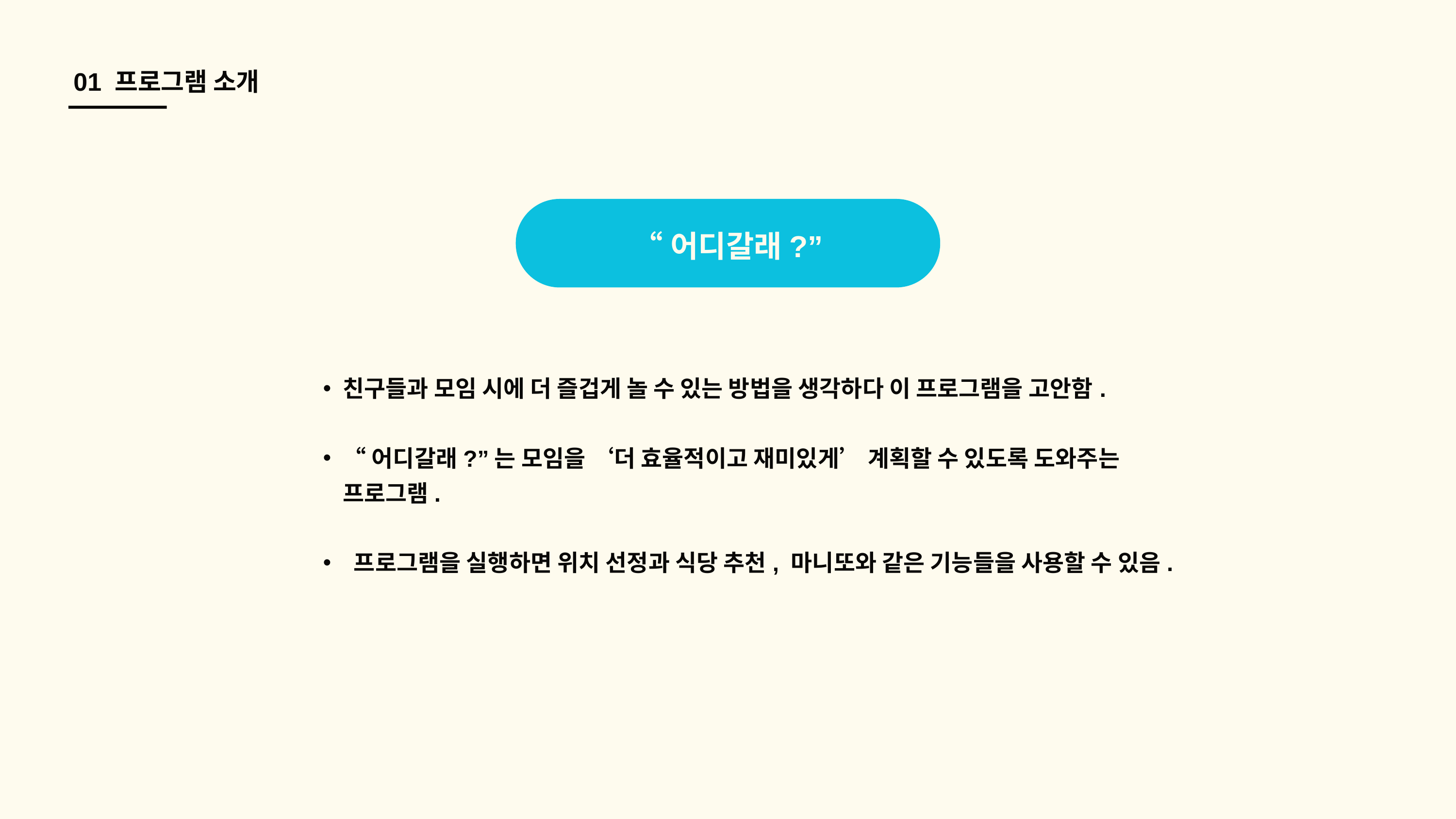

01 프로그램 소개

“어디갈래?”
친구들과 모임 시에 더 즐겁게 놀 수 있는 방법을 생각하다 이 프로그램을 고안함.

“어디갈래?”는 모임을 ‘더 효율적이고 재미있게’ 계획할 수 있도록 도와주는 프로그램.

 프로그램을 실행하면 위치 선정과 식당 추천, 마니또와 같은 기능들을 사용할 수 있음.